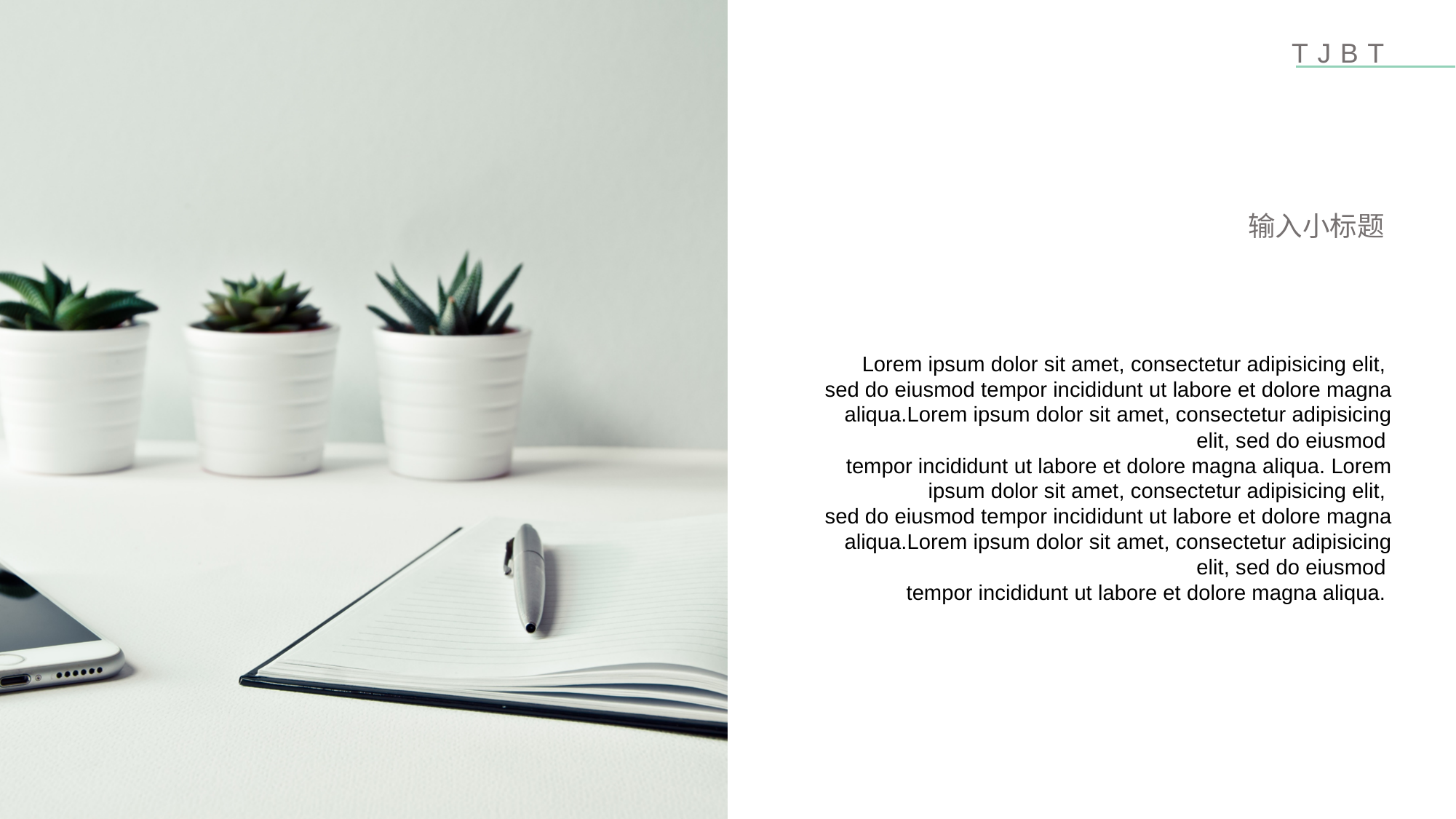

TJBT
输入小标题
Lorem ipsum dolor sit amet, consectetur adipisicing elit,
sed do eiusmod tempor incididunt ut labore et dolore magna aliqua.Lorem ipsum dolor sit amet, consectetur adipisicing elit, sed do eiusmod
tempor incididunt ut labore et dolore magna aliqua. Lorem ipsum dolor sit amet, consectetur adipisicing elit,
sed do eiusmod tempor incididunt ut labore et dolore magna aliqua.Lorem ipsum dolor sit amet, consectetur adipisicing elit, sed do eiusmod
tempor incididunt ut labore et dolore magna aliqua.